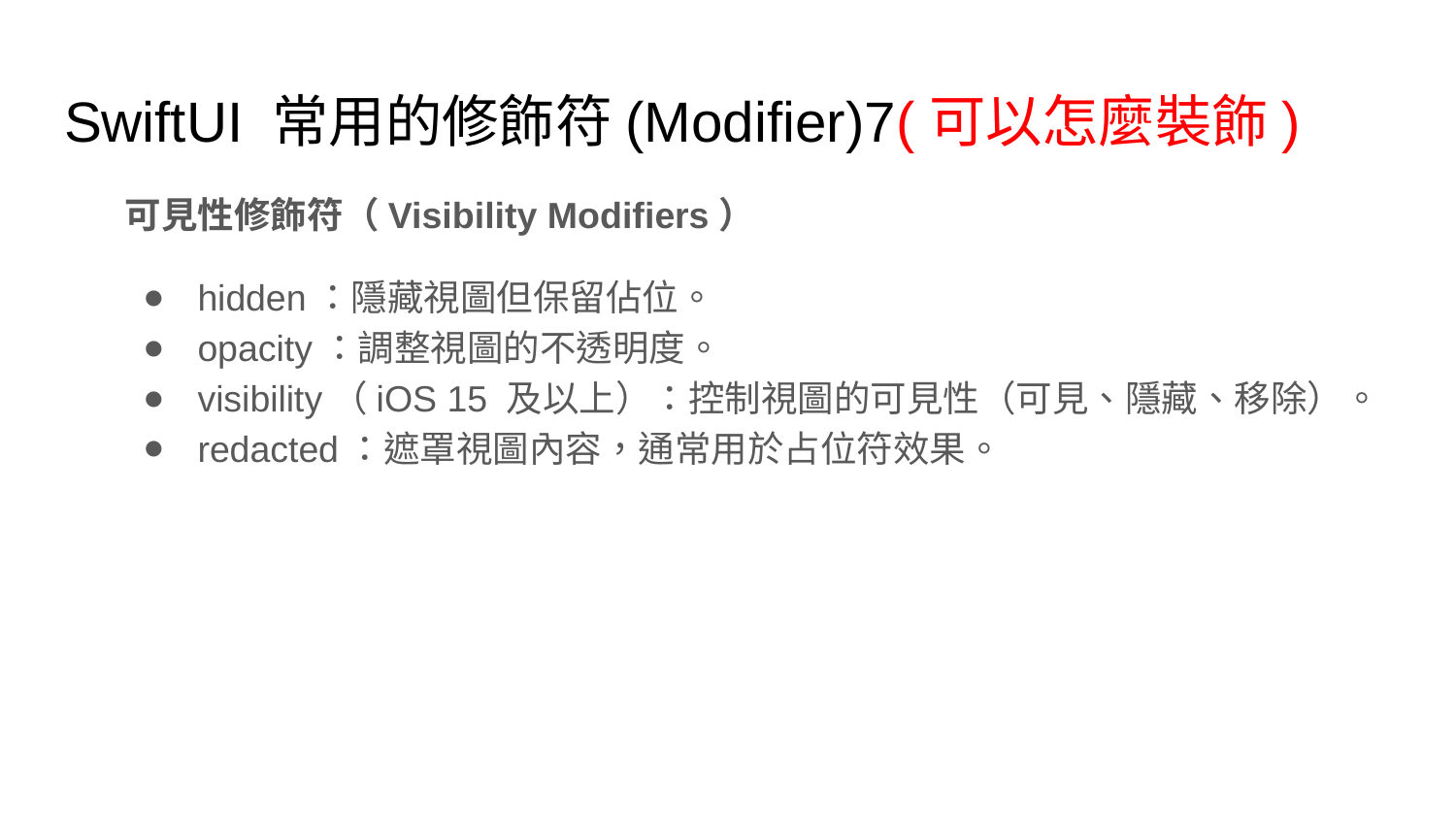

# SwiftUI 常用的修飾符(Modifier)7(可以怎麼裝飾)
可見性修飾符（Visibility Modifiers）
hidden：隱藏視圖但保留佔位。
opacity：調整視圖的不透明度。
visibility（iOS 15 及以上）：控制視圖的可見性（可見、隱藏、移除）。
redacted：遮罩視圖內容，通常用於占位符效果。